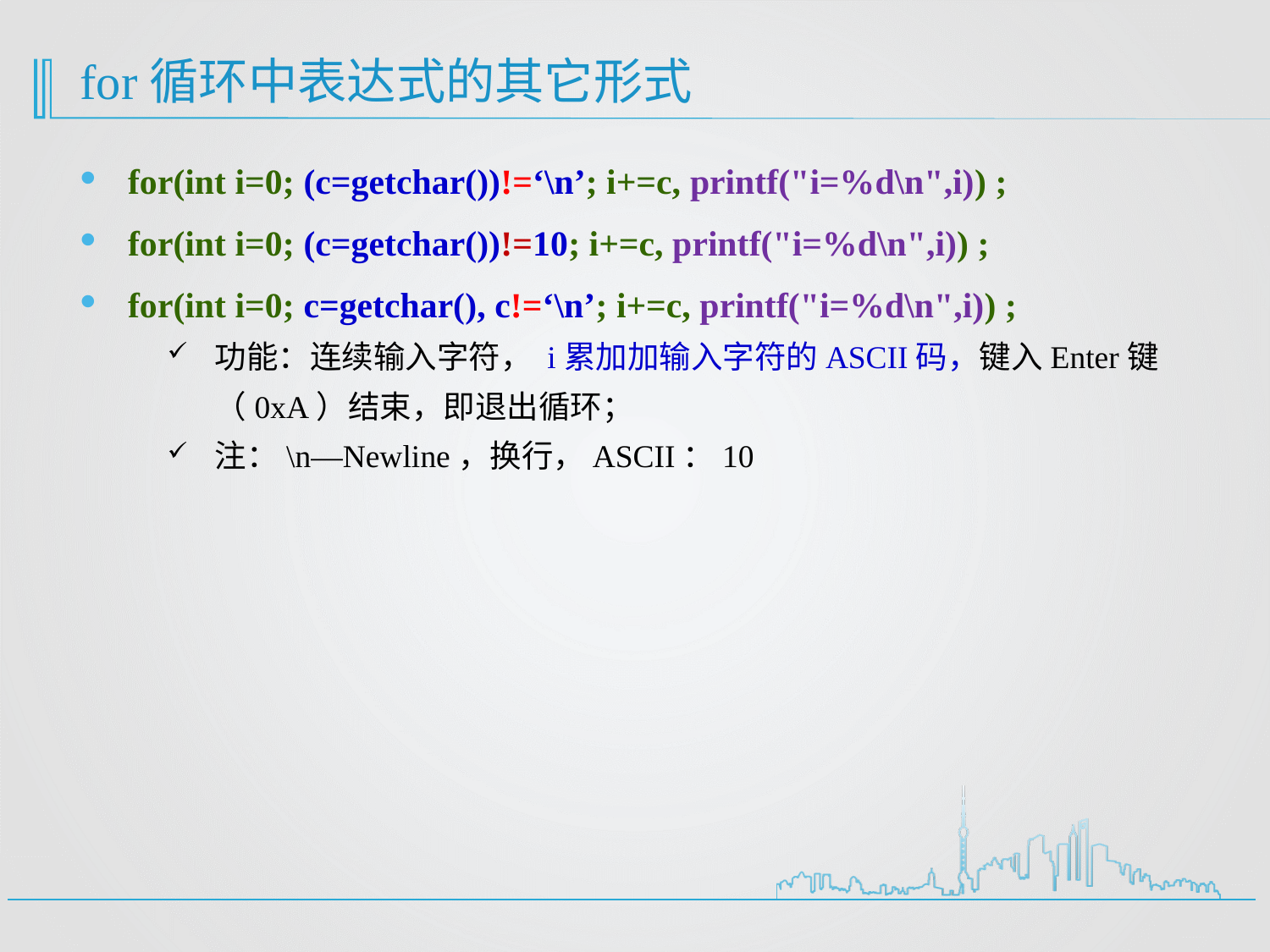

# for循环中表达式的其它形式
for(int i=0; (c=getchar())!=‘\n’; i+=c, printf("i=%d\n",i)) ;
for(int i=0; (c=getchar())!=10; i+=c, printf("i=%d\n",i)) ;
for(int i=0; c=getchar(), c!=‘\n’; i+=c, printf("i=%d\n",i)) ;
功能：连续输入字符， i累加加输入字符的ASCII码，键入Enter键（0xA）结束，即退出循环；
注：\n—Newline，换行，ASCII：10